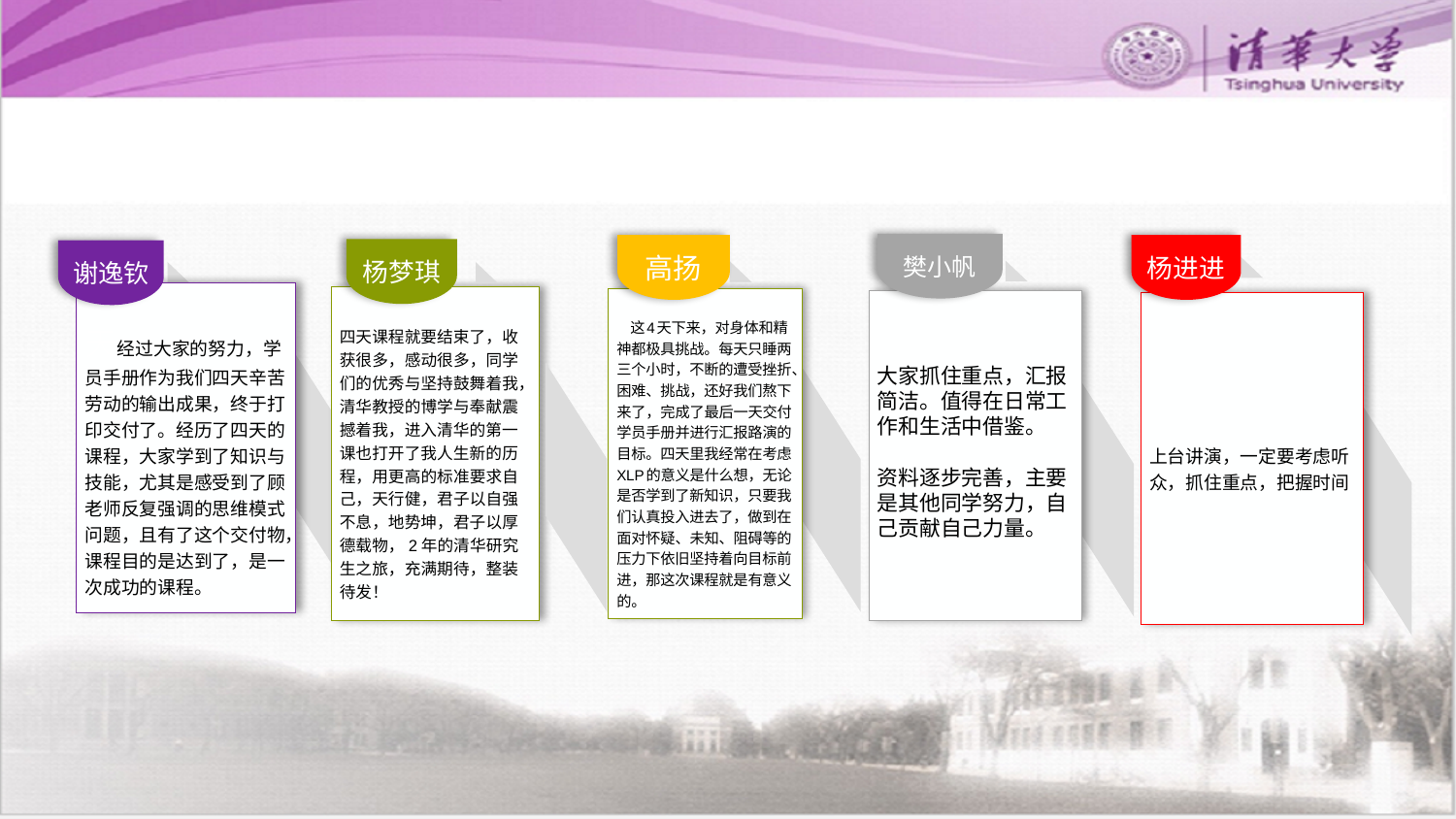

樊小帆
高扬
杨进进
杨梦琪
谢逸钦

天经过大家的努力，学员手册作为我们四天辛苦劳动的输出成果，终于打印交付了。经历了四天的课程，大家学到了知识与技能，尤其是感受到了顾老师反复强调的思维模式问题，且有了这个交付物，课程目的是达到了，是一次成功的课程。
四天课程就要结束了，收获很多，感动很多，同学们的优秀与坚持鼓舞着我，清华教授的博学与奉献震撼着我，进入清华的第一课也打开了我人生新的历程，用更高的标准要求自己，天行健，君子以自强不息，地势坤，君子以厚德载物，2年的清华研究生之旅，充满期待，整装待发！
在这4天下来，对身体和精神都极具挑战。每天只睡两三个小时，不断的遭受挫折、困难、挑战，还好我们熬下来了，完成了最后一天交付学员手册并进行汇报路演的目标。四天里我经常在考虑XLP的意义是什么想，无论是否学到了新知识，只要我们认真投入进去了，做到在面对怀疑、未知、阻碍等的压力下依旧坚持着向目标前进，那这次课程就是有意义的。
大家抓住重点，汇报简洁。值得在日常工作和生活中借鉴。

资料逐步完善，主要是其他同学努力，自己贡献自己力量。

上台讲演，一定要考虑听众，抓住重点，把握时间